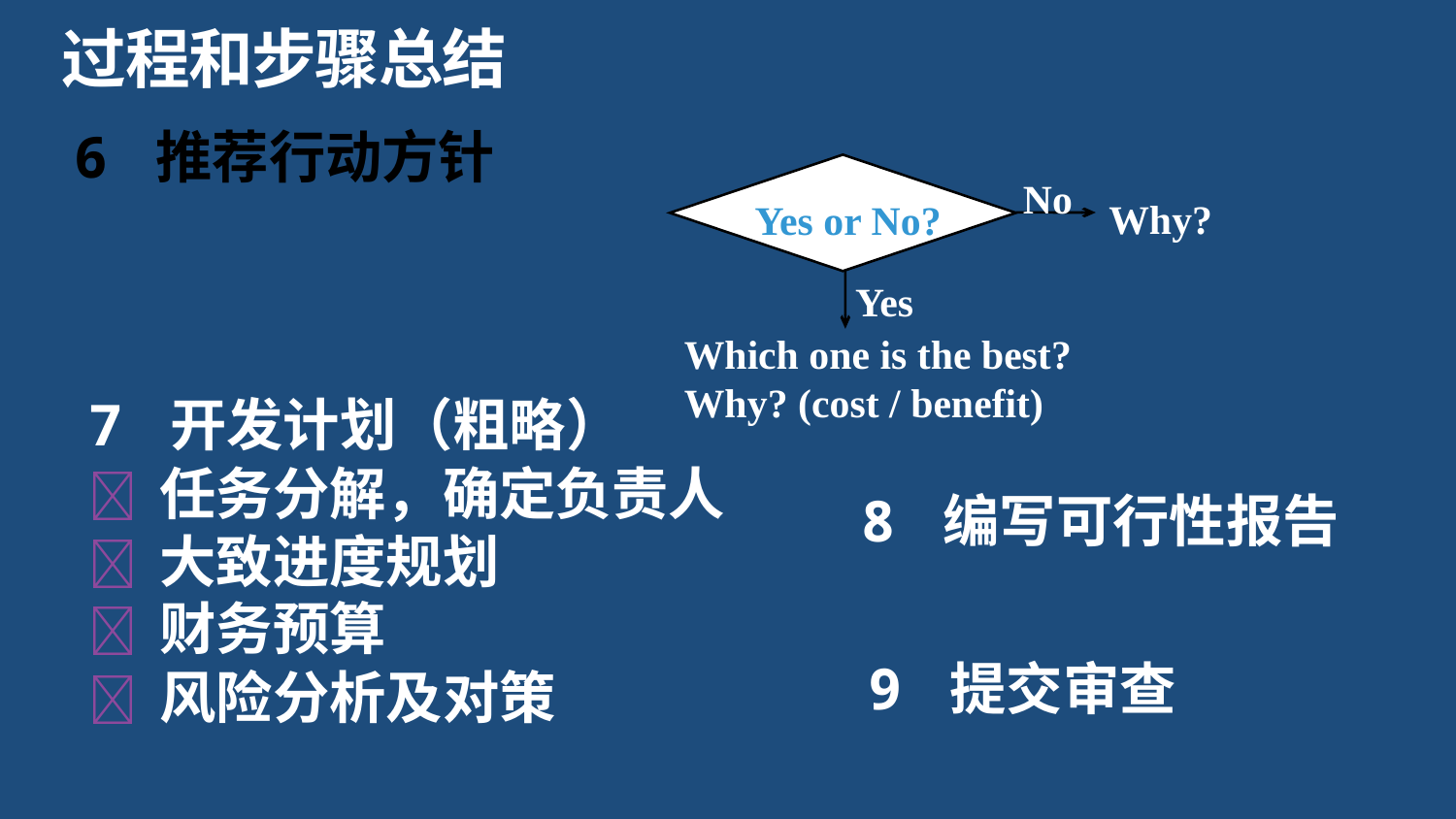

过程和步骤总结
6 推荐行动方针

No
Why?
Yes or No?

Yes

Which one is the best?
Why? (cost / benefit)
7 开发计划（粗略）
♦ 任务分解，确定负责人
♦ 大致进度规划
♦ 财务预算
♦ 风险分析及对策
8 编写可行性报告
9 提交审查